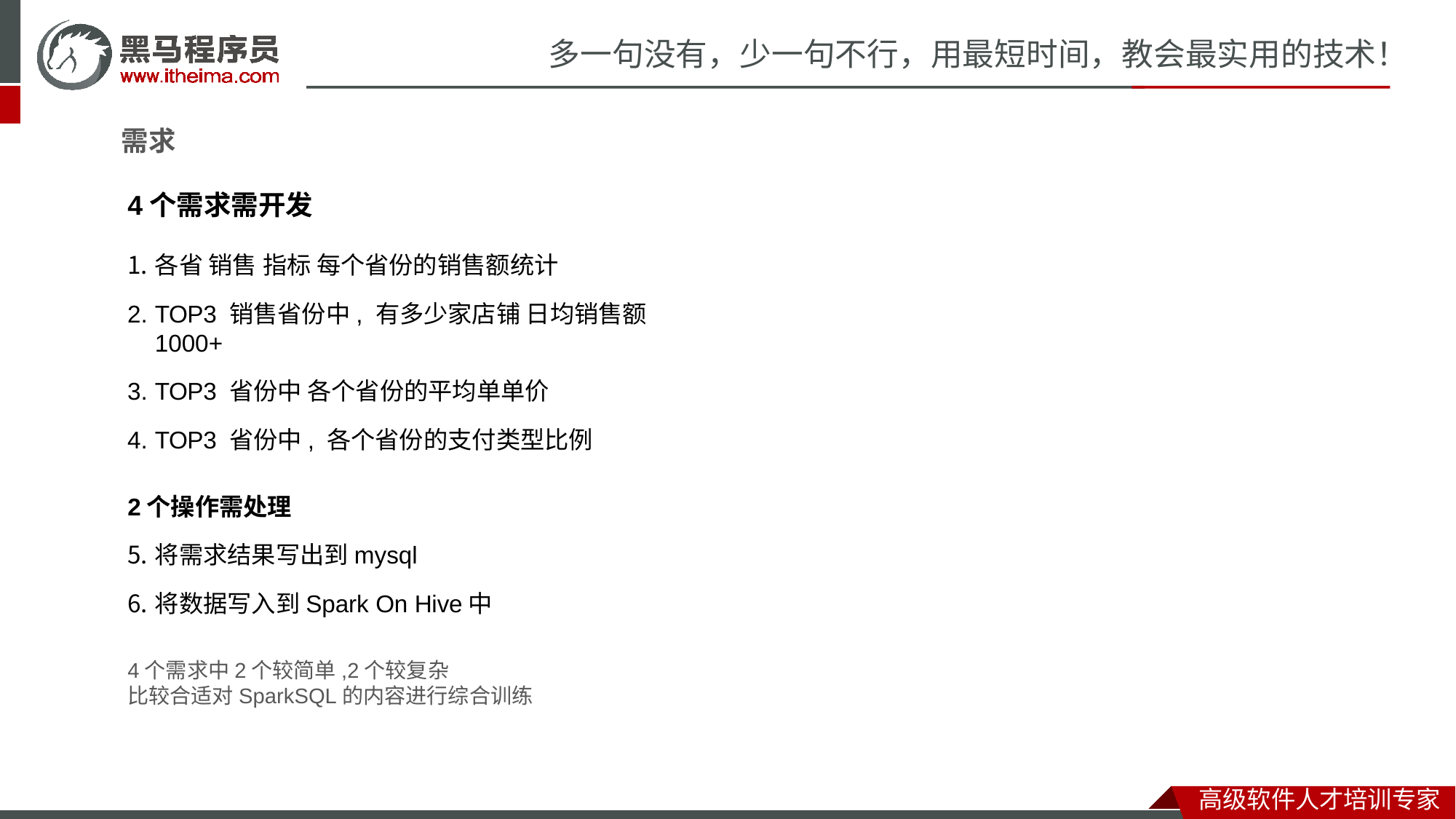

# 多一句没有，少一句不行，用最短时间，教会最实用的技术！

需求

4个需求需开发
各省 销售 指标 每个省份的销售额统计

TOP3 销售省份中, 有多少家店铺 日均销售额 1000+

TOP3 省份中 各个省份的平均单单价

TOP3 省份中, 各个省份的支付类型比例

2个操作需处理

将需求结果写出到mysql

将数据写入到Spark On Hive中

4个需求中2个较简单,2个较复杂
比较合适对SparkSQL的内容进行综合训练
高级软件人才培训专家